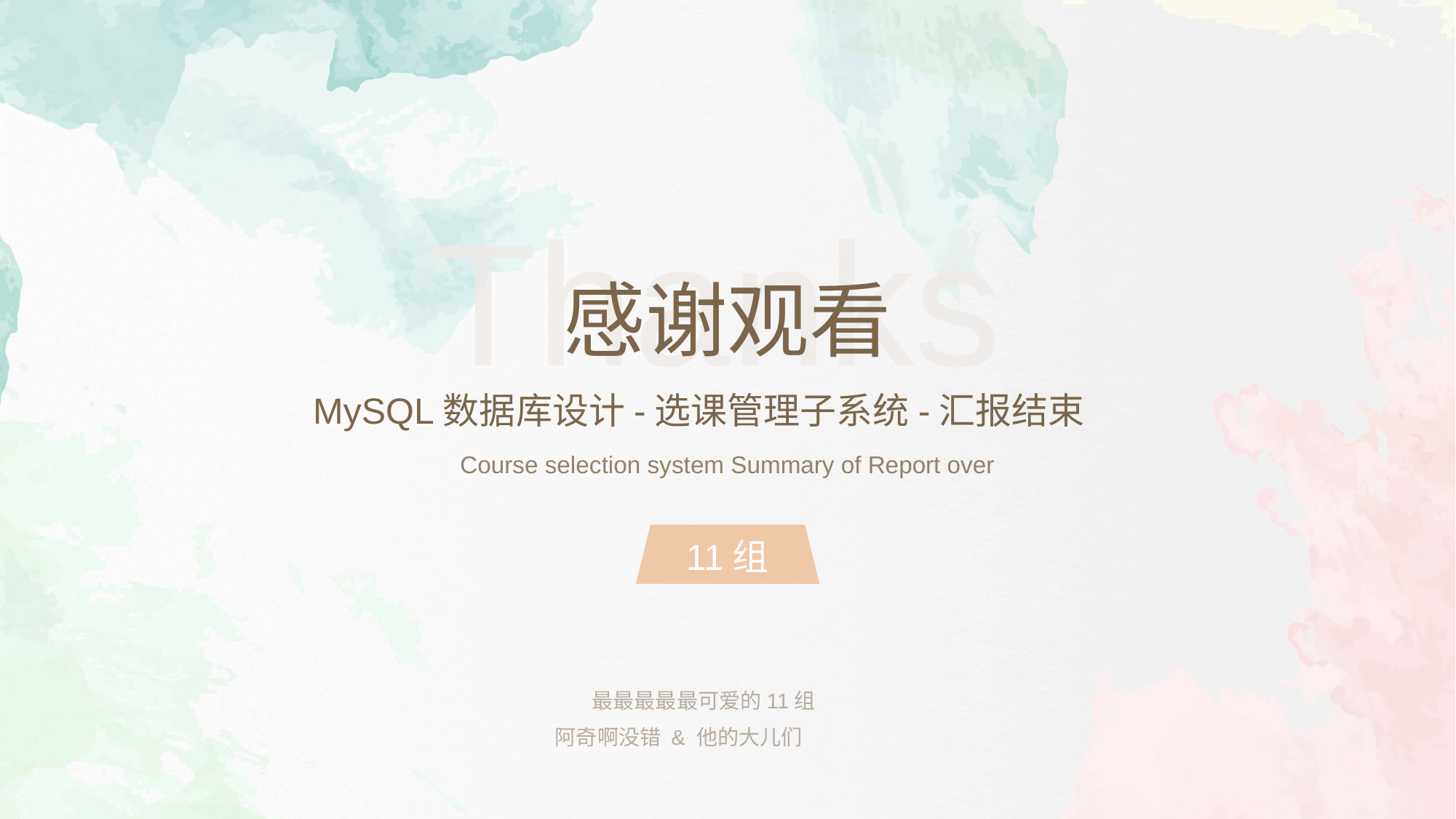

Thanks
感谢观看
MySQL数据库设计-选课管理子系统-汇报结束
Course selection system Summary of Report over
11组
最最最最最可爱的11组
阿奇啊没错 & 他的大儿们